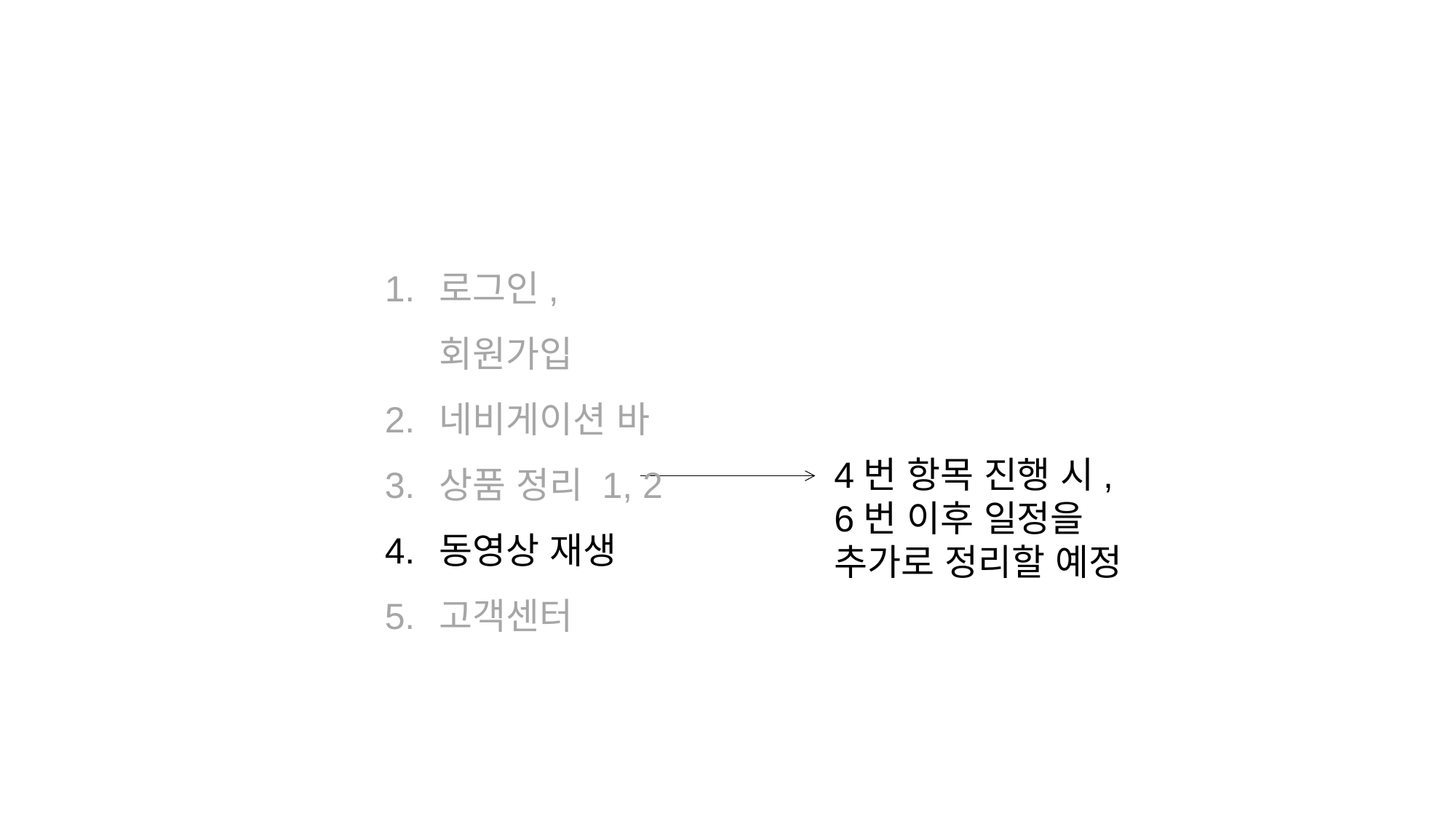

로그인, 회원가입
네비게이션 바
상품 정리 1, 2
동영상 재생
고객센터
4번 항목 진행 시,
6번 이후 일정을
추가로 정리할 예정